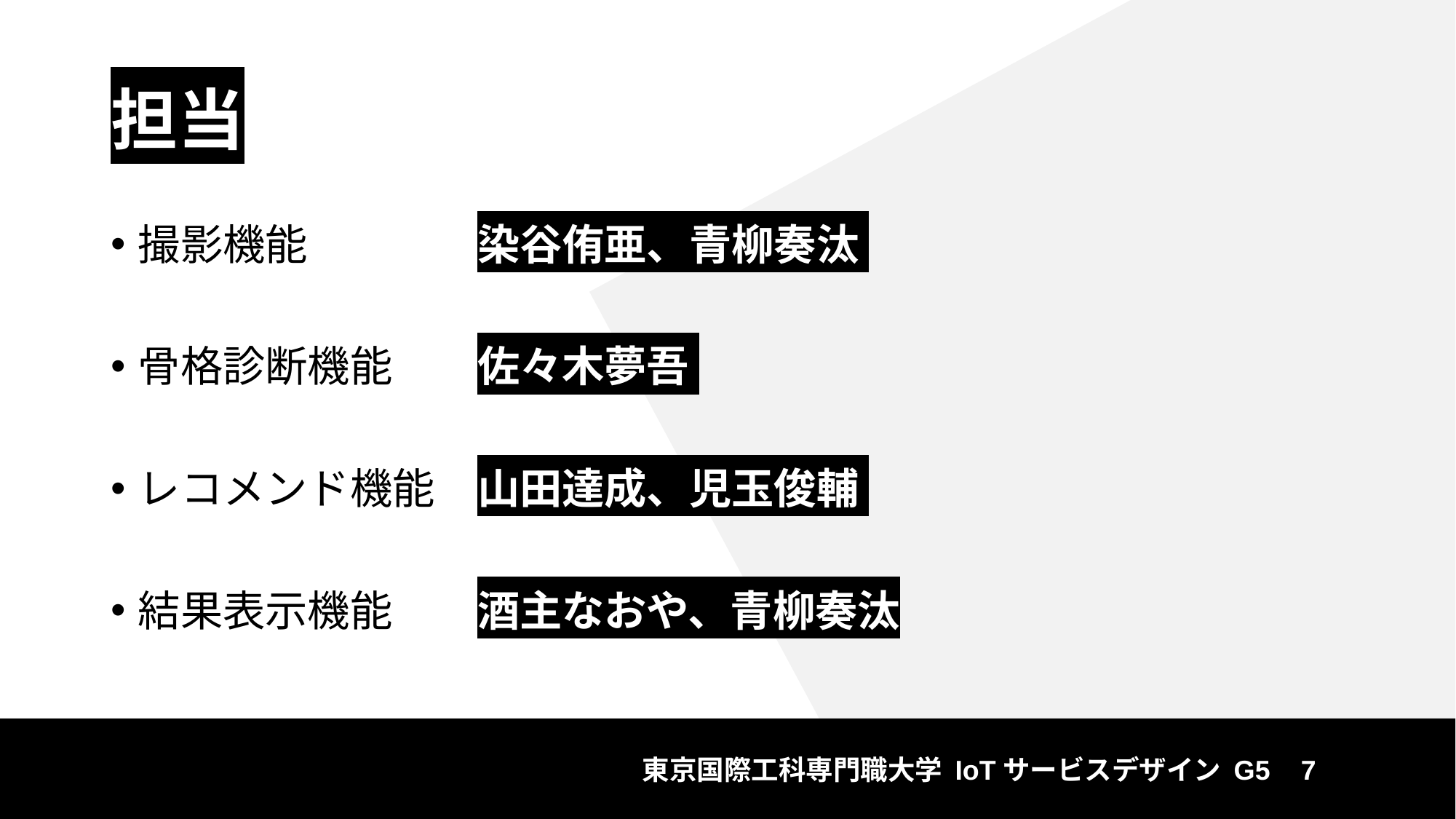

# 担当
撮影機能　　　　染谷侑亜、青柳奏汰

骨格診断機能　　佐々木夢吾

レコメンド機能　山田達成、児玉俊輔

結果表示機能　　酒主なおや、青柳奏汰